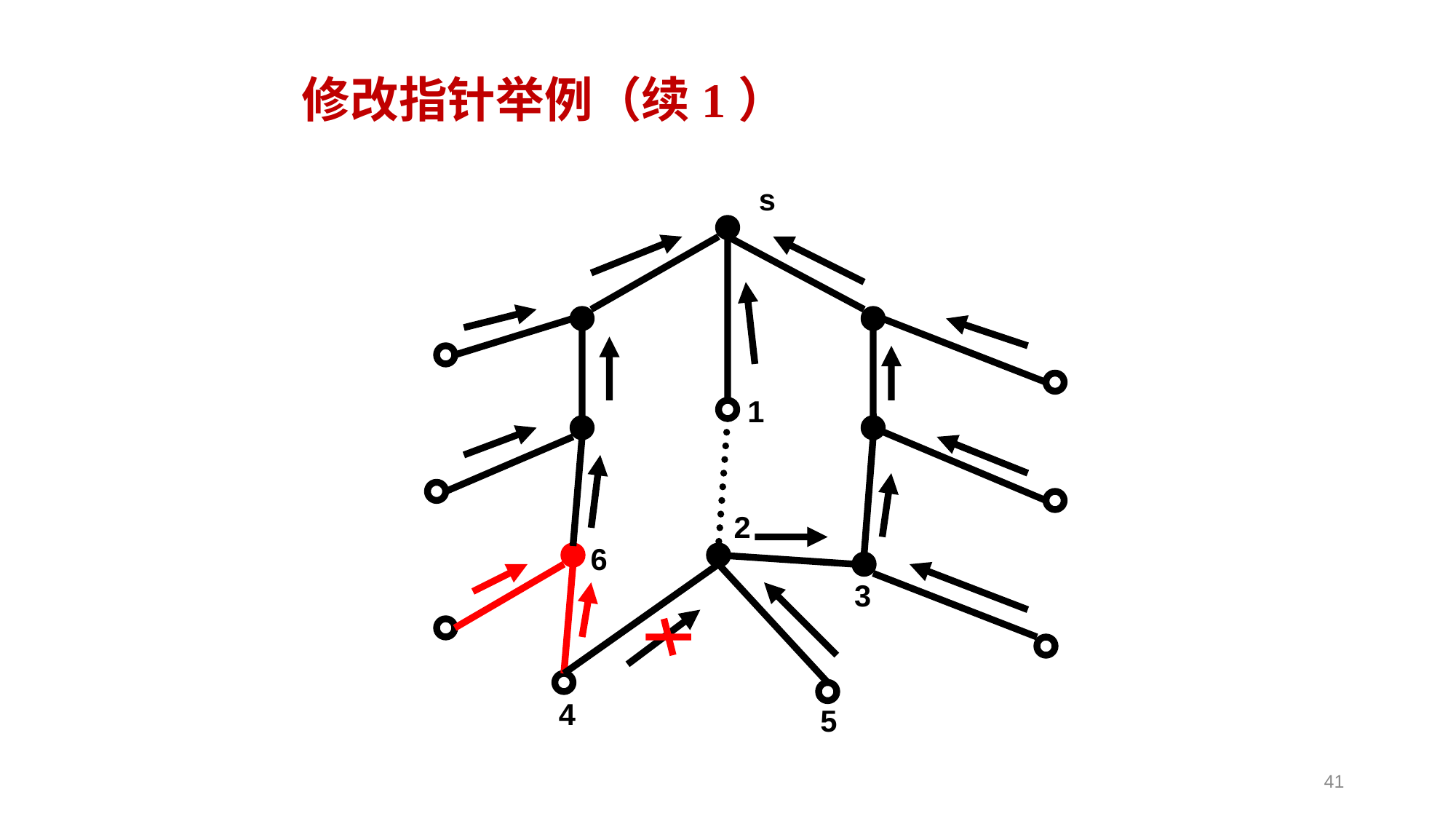

修改指针举例（续1）
s

1

2
6

3

4
5
41